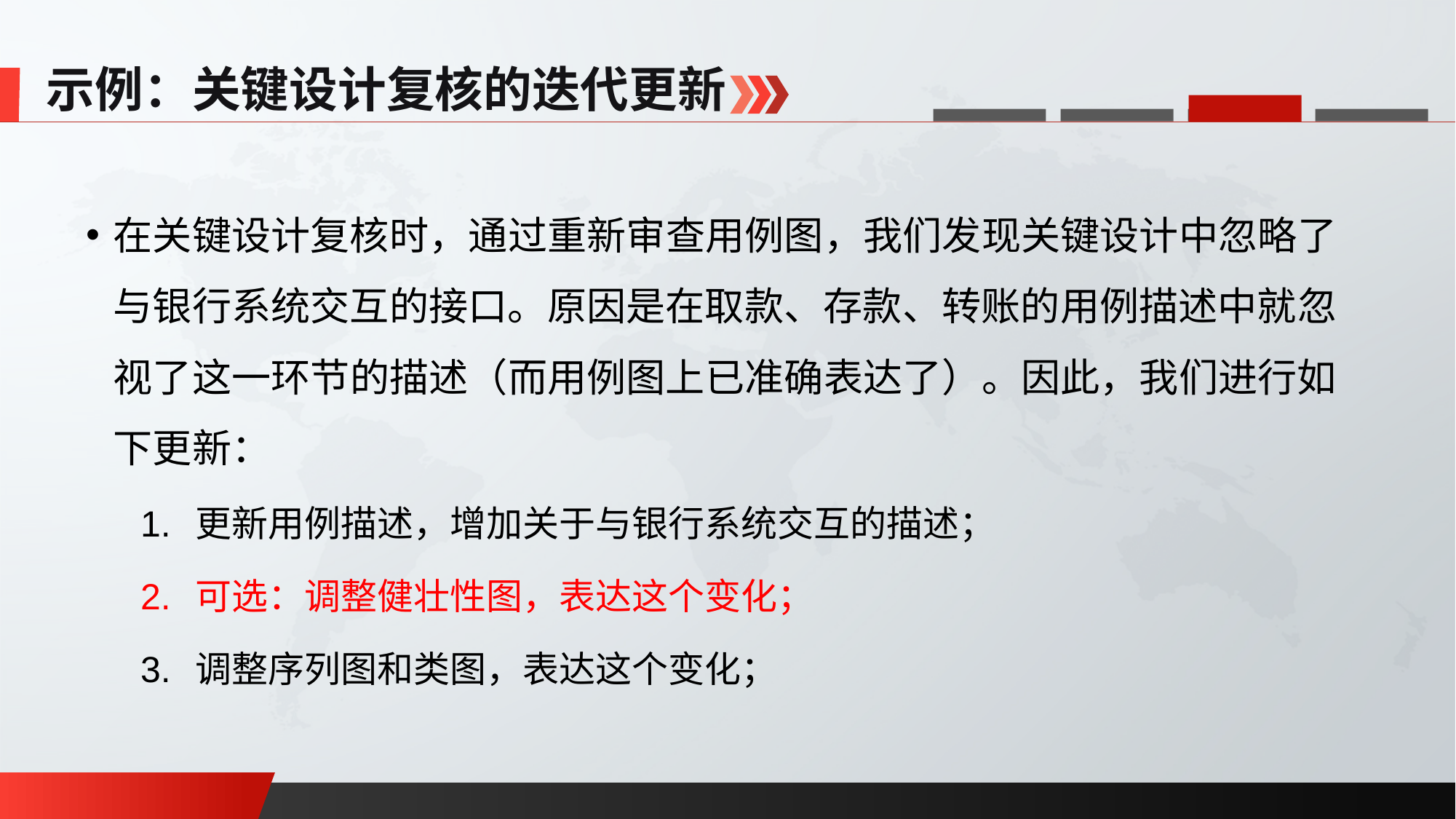

示例：关键设计复核的迭代更新

在关键设计复核时，通过重新审查用例图，我们发现关键设计中忽略了与银行系统交互的接口。原因是在取款、存款、转账的用例描述中就忽视了这一环节的描述（而用例图上已准确表达了）。因此，我们进行如下更新：
更新用例描述，增加关于与银行系统交互的描述；
可选：调整健壮性图，表达这个变化；
调整序列图和类图，表达这个变化；